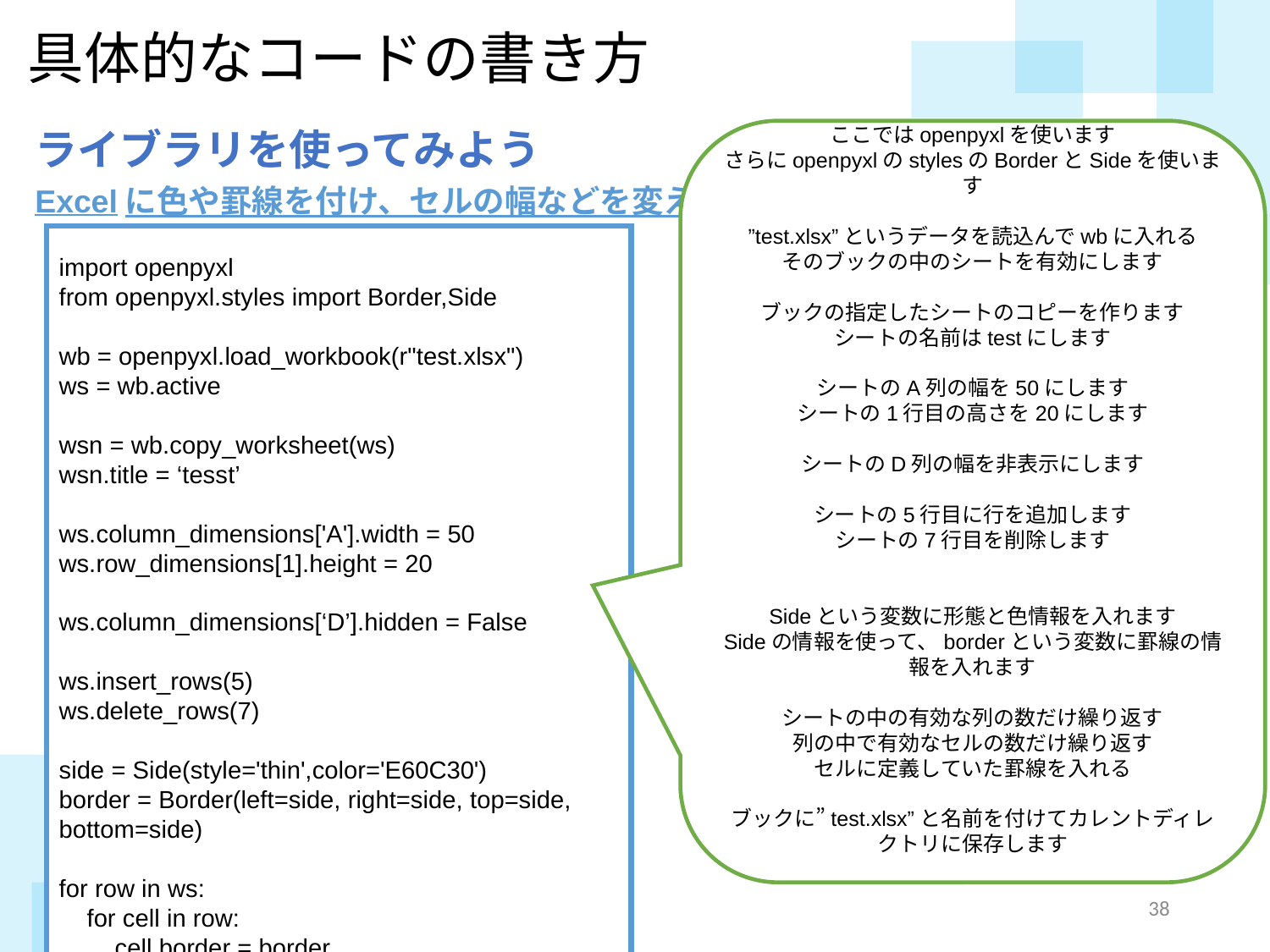

具体的なコードの書き方
ライブラリを使ってみよう
ここではopenpyxlを使います
さらにopenpyxlのstylesのBorderとSideを使います

”test.xlsx”というデータを読込んでwbに入れる
そのブックの中のシートを有効にします

ブックの指定したシートのコピーを作ります
シートの名前はtestにします

シートのA列の幅を50にします
シートの1行目の高さを20にします

シートのD列の幅を非表示にします

シートの5行目に行を追加します
シートの7行目を削除します

Sideという変数に形態と色情報を入れます
Sideの情報を使って、borderという変数に罫線の情報を入れます

シートの中の有効な列の数だけ繰り返す
列の中で有効なセルの数だけ繰り返す
セルに定義していた罫線を入れる

ブックに”test.xlsx”と名前を付けてカレントディレクトリに保存します

Excelに色や罫線を付け、セルの幅などを変える
import openpyxl
from openpyxl.styles import Border,Side

wb = openpyxl.load_workbook(r"test.xlsx")
ws = wb.active

wsn = wb.copy_worksheet(ws)
wsn.title = ‘tesst’

ws.column_dimensions['A'].width = 50
ws.row_dimensions[1].height = 20

ws.column_dimensions[‘D’].hidden = False

ws.insert_rows(5)
ws.delete_rows(7)

side = Side(style='thin',color='E60C30')
border = Border(left=side, right=side, top=side, bottom=side)

for row in ws:
    for cell in row:
        cell.border = border

wb.save(r'test.xlsx')
38